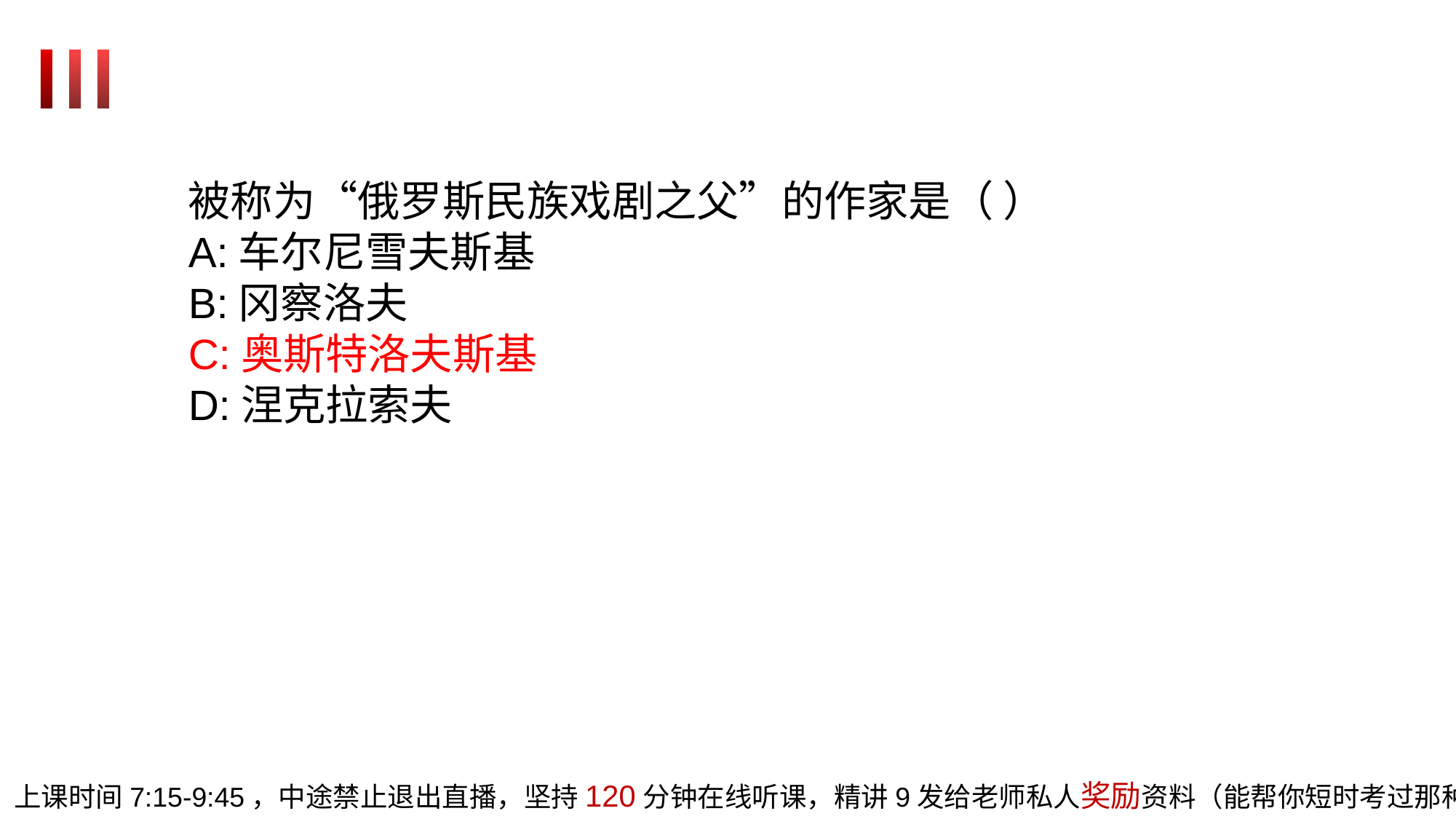

被称为“俄罗斯民族戏剧之父”的作家是（ ）
A:车尔尼雪夫斯基
B:冈察洛夫
C:奥斯特洛夫斯基
D:涅克拉索夫